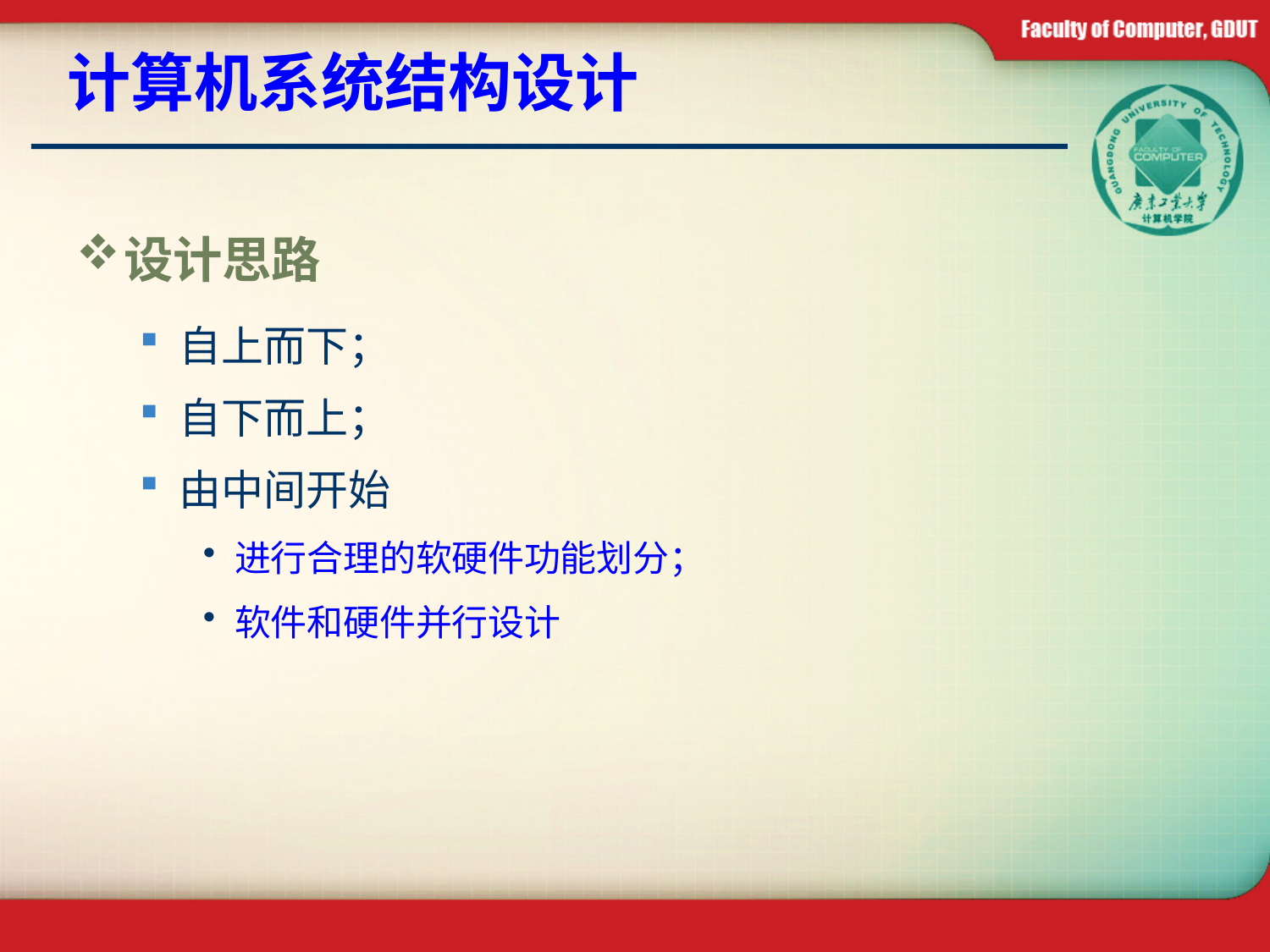

# 计算机系统结构设计
设计思路
自上而下；
自下而上；
由中间开始
进行合理的软硬件功能划分；
软件和硬件并行设计